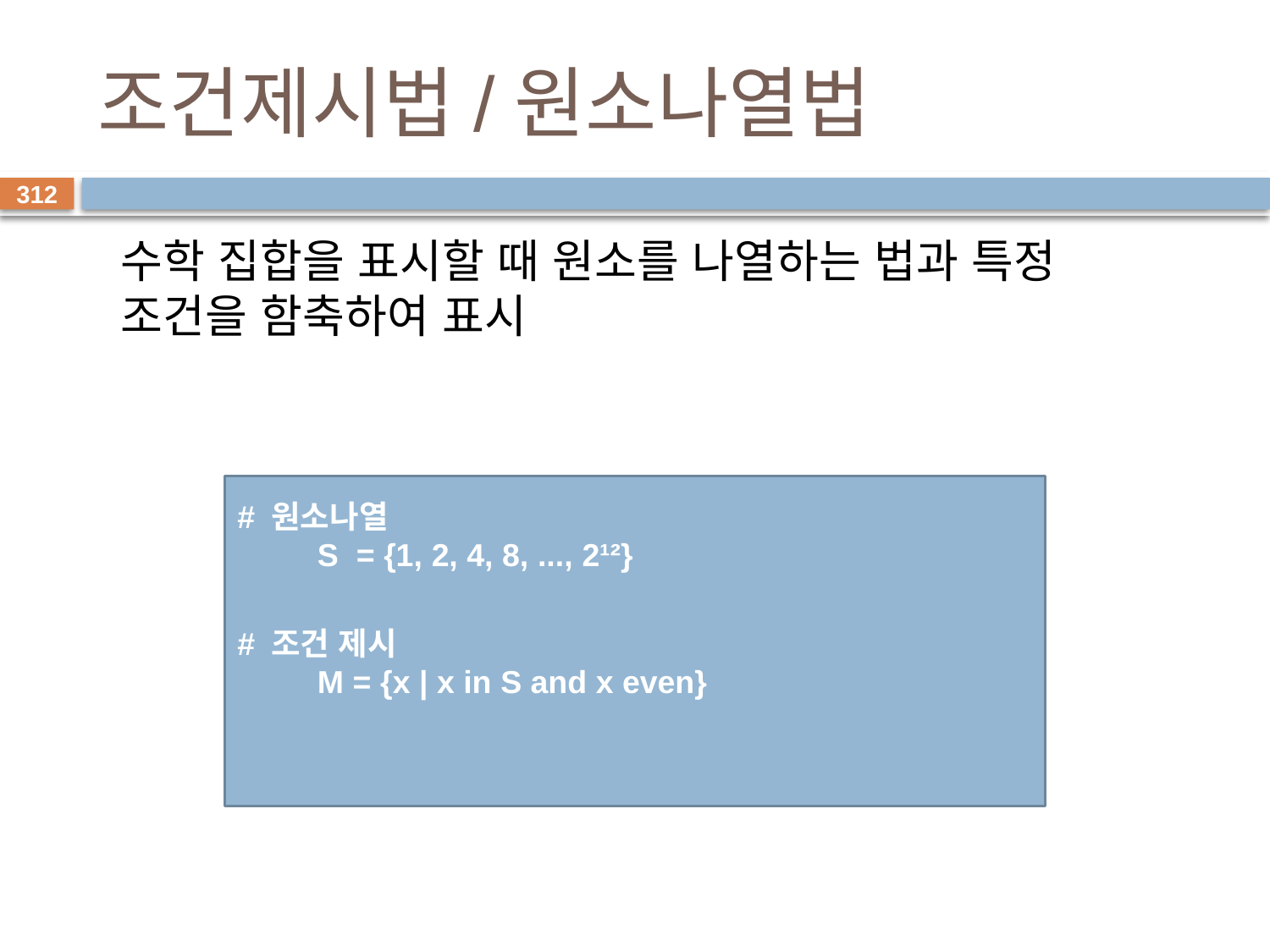

# 조건제시법/원소나열법
312
수학 집합을 표시할 때 원소를 나열하는 법과 특정 조건을 함축하여 표시

# 원소나열
         S  = {1, 2, 4, 8, ..., 2¹²}

# 조건 제시
         M = {x | x in S and x even}